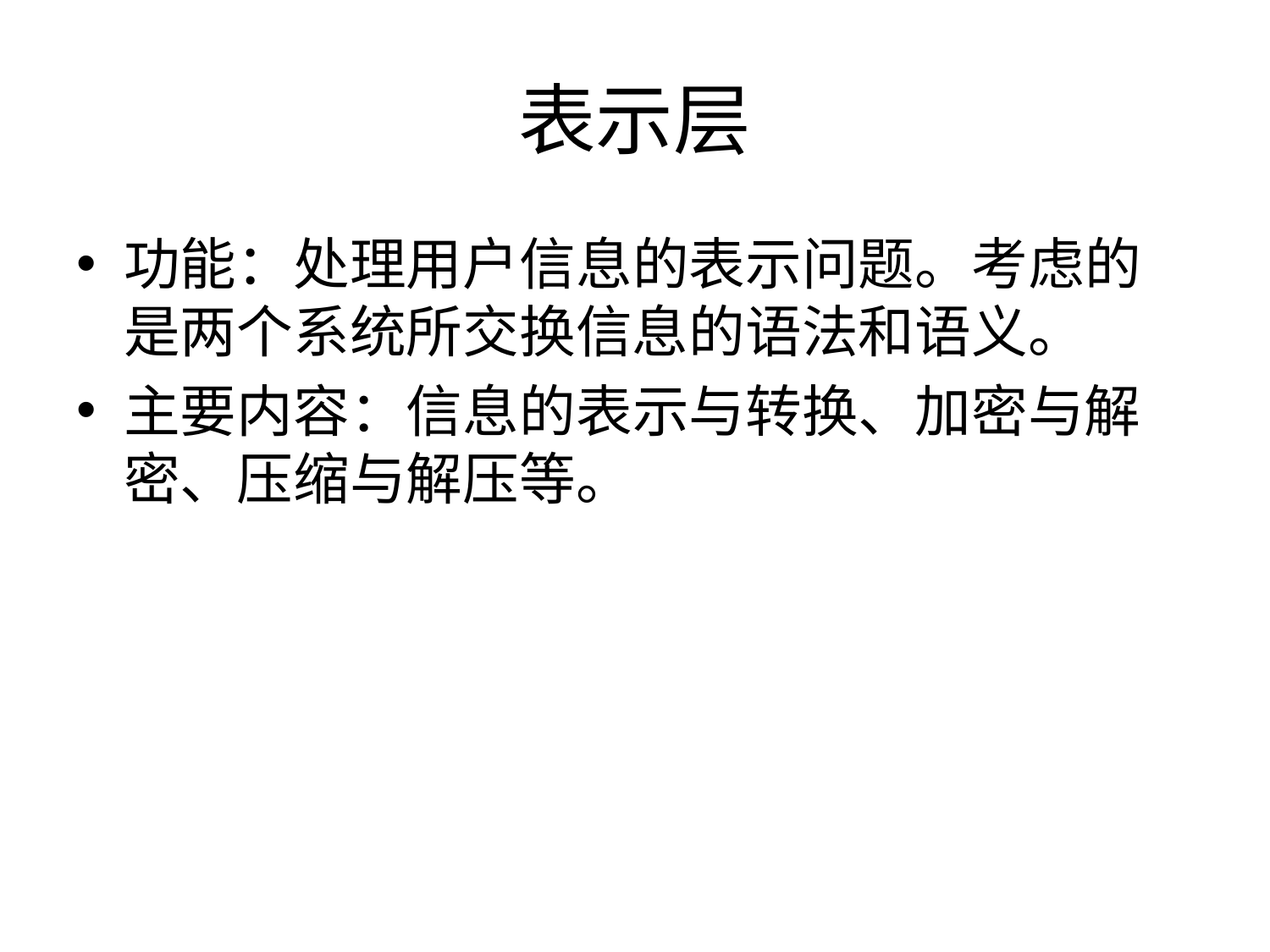

# 表示层
功能：处理用户信息的表示问题。考虑的是两个系统所交换信息的语法和语义。
主要内容：信息的表示与转换、加密与解密、压缩与解压等。